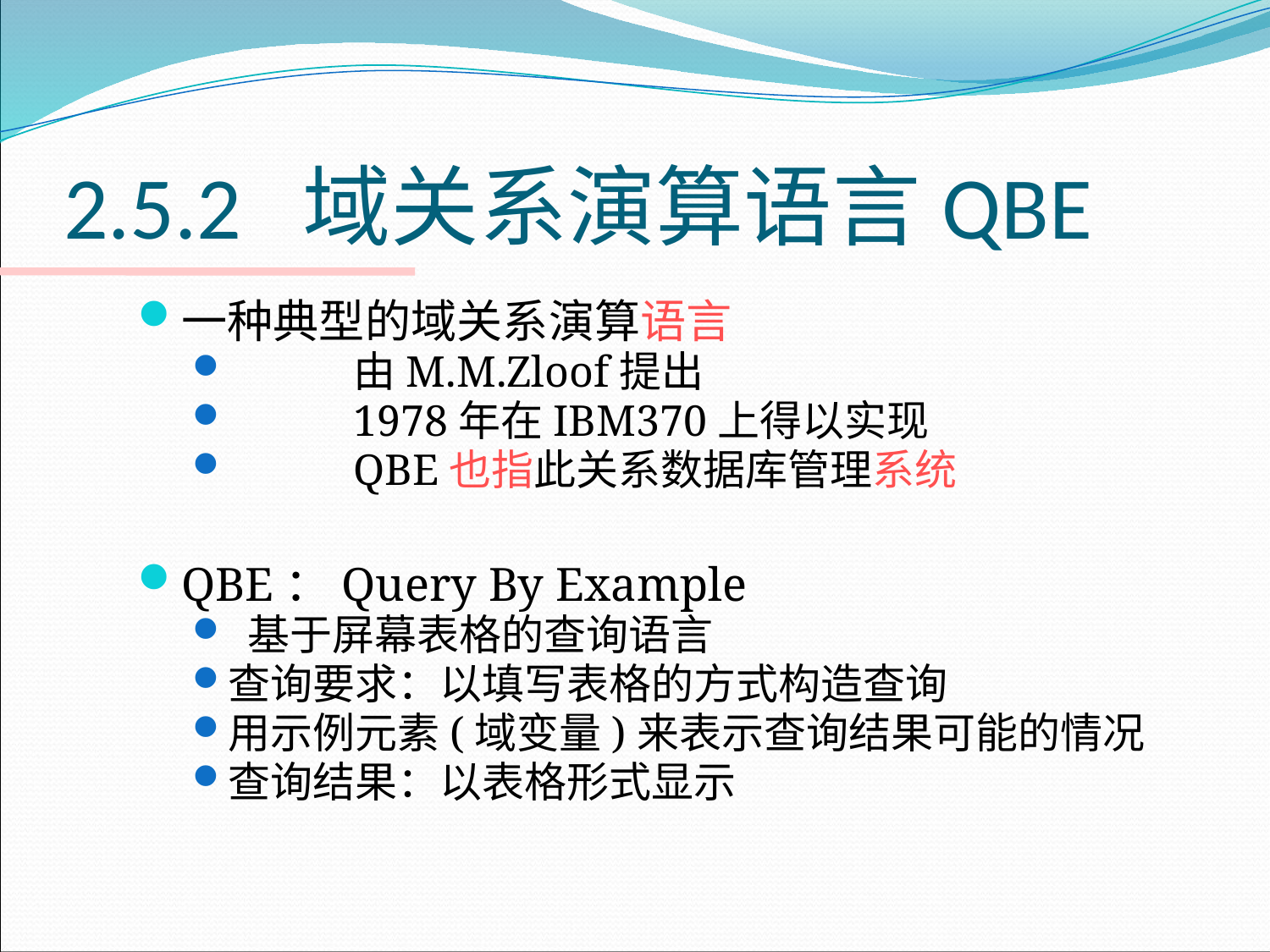

# 2.5.2  域关系演算语言QBE
一种典型的域关系演算语言
	由M.M.Zloof提出
	1978年在IBM370上得以实现
	QBE也指此关系数据库管理系统

QBE：Query By Example
 基于屏幕表格的查询语言
查询要求：以填写表格的方式构造查询
用示例元素(域变量)来表示查询结果可能的情况
查询结果：以表格形式显示

225